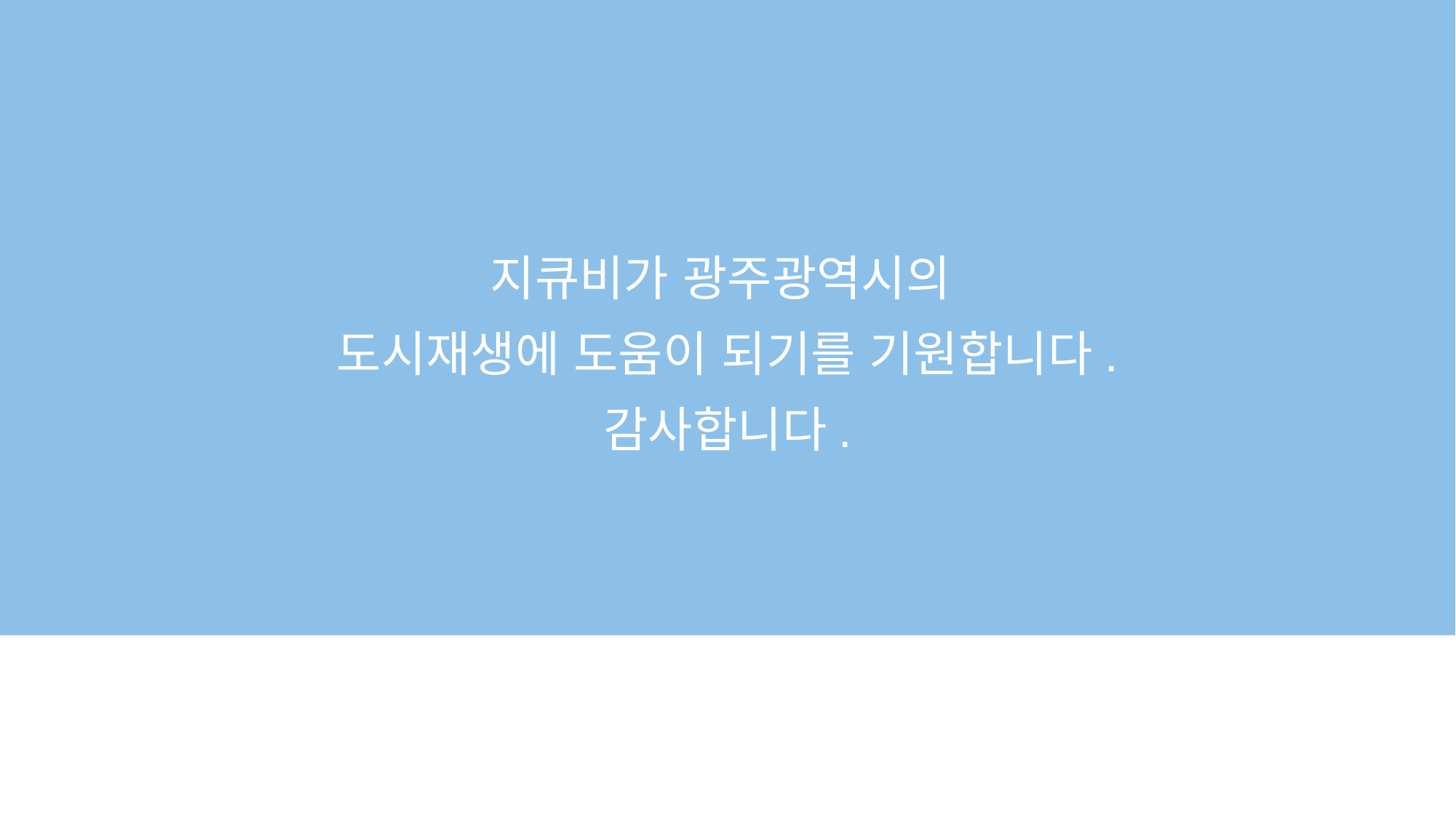

지큐비가 광주광역시의
도시재생에 도움이 되기를 기원합니다.
감사합니다.